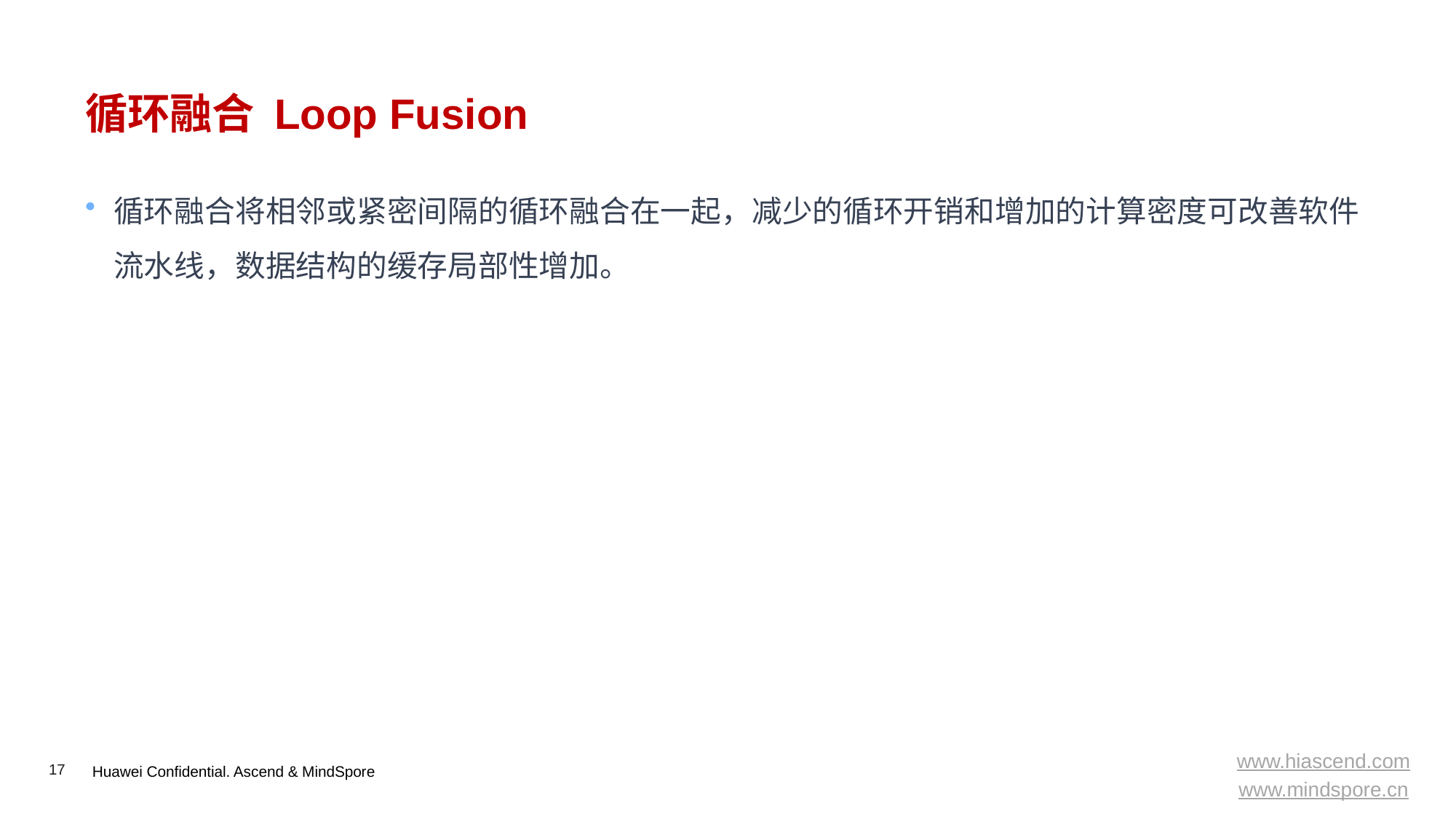

# 循环融合 Loop Fusion
循环融合将相邻或紧密间隔的循环融合在一起，减少的循环开销和增加的计算密度可改善软件流水线，数据结构的缓存局部性增加。